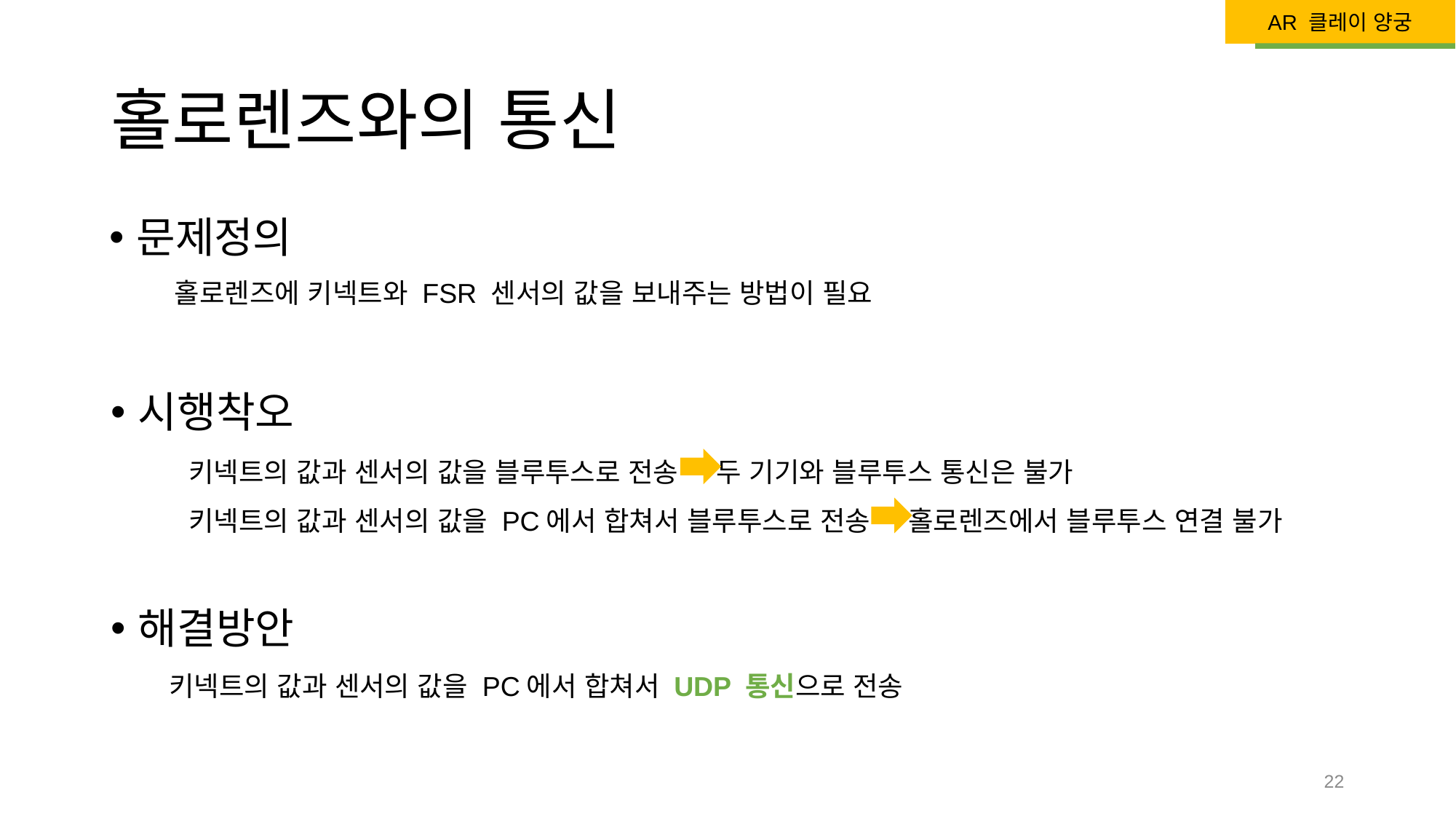

# 홀로렌즈와의 통신
문제정의
홀로렌즈에 키넥트와 FSR 센서의 값을 보내주는 방법이 필요
시행착오
키넥트의 값과 센서의 값을 블루투스로 전송     두 기기와 블루투스 통신은 불가
키넥트의 값과 센서의 값을 PC에서 합쳐서 블루투스로 전송     홀로렌즈에서 블루투스 연결 불가

해결방안

키넥트의 값과 센서의 값을 PC에서 합쳐서 UDP 통신으로 전송
22